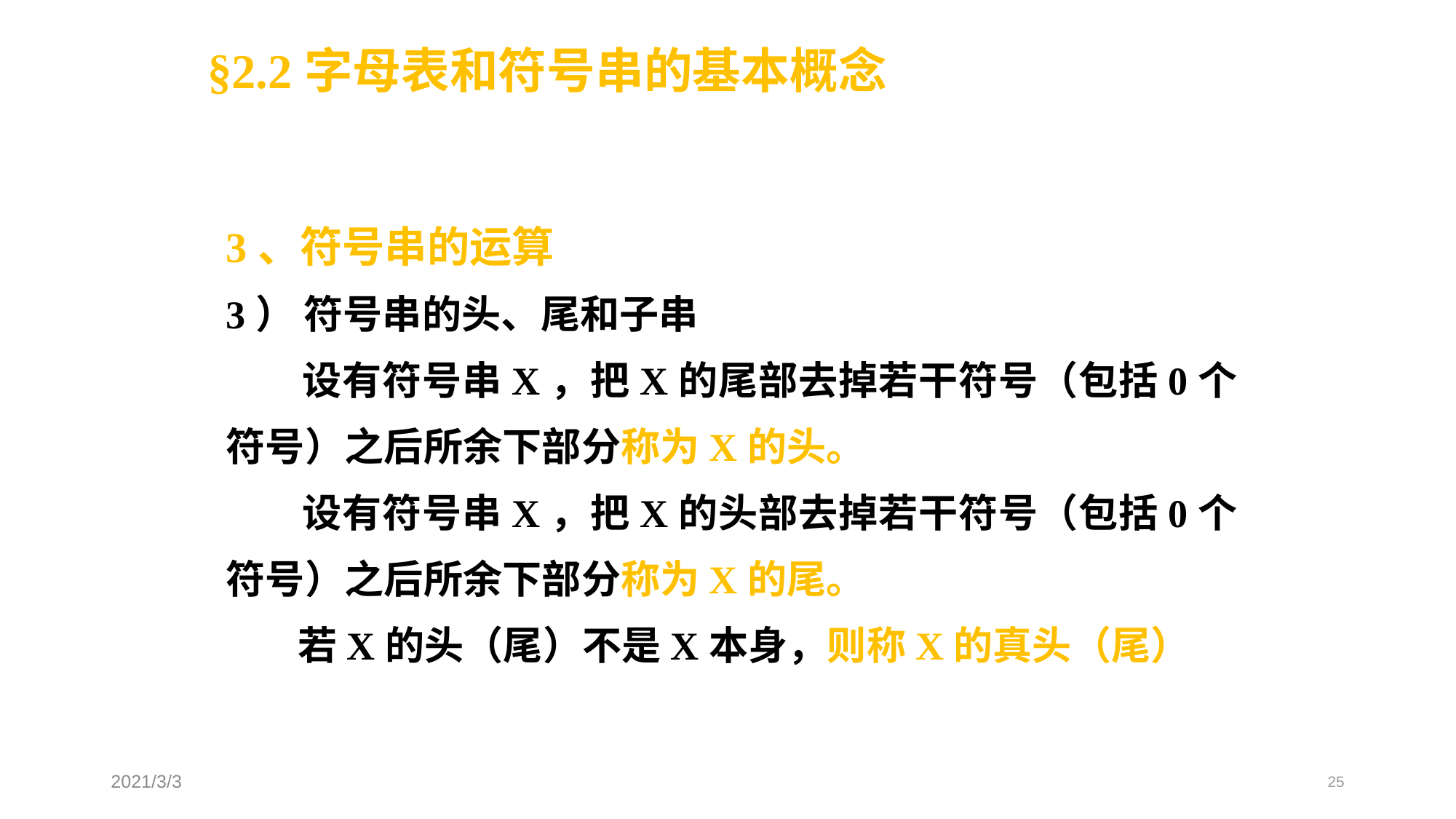

§2.2字母表和符号串的基本概念

3、符号串的运算
3） 符号串的头、尾和子串
       设有符号串X，把X的尾部去掉若干符号（包括0个符号）之后所余下部分称为X的头。
       设有符号串X，把X的头部去掉若干符号（包括0个符号）之后所余下部分称为X的尾。
       若X的头（尾）不是X本身，则称X的真头（尾）
2021/3/3
25